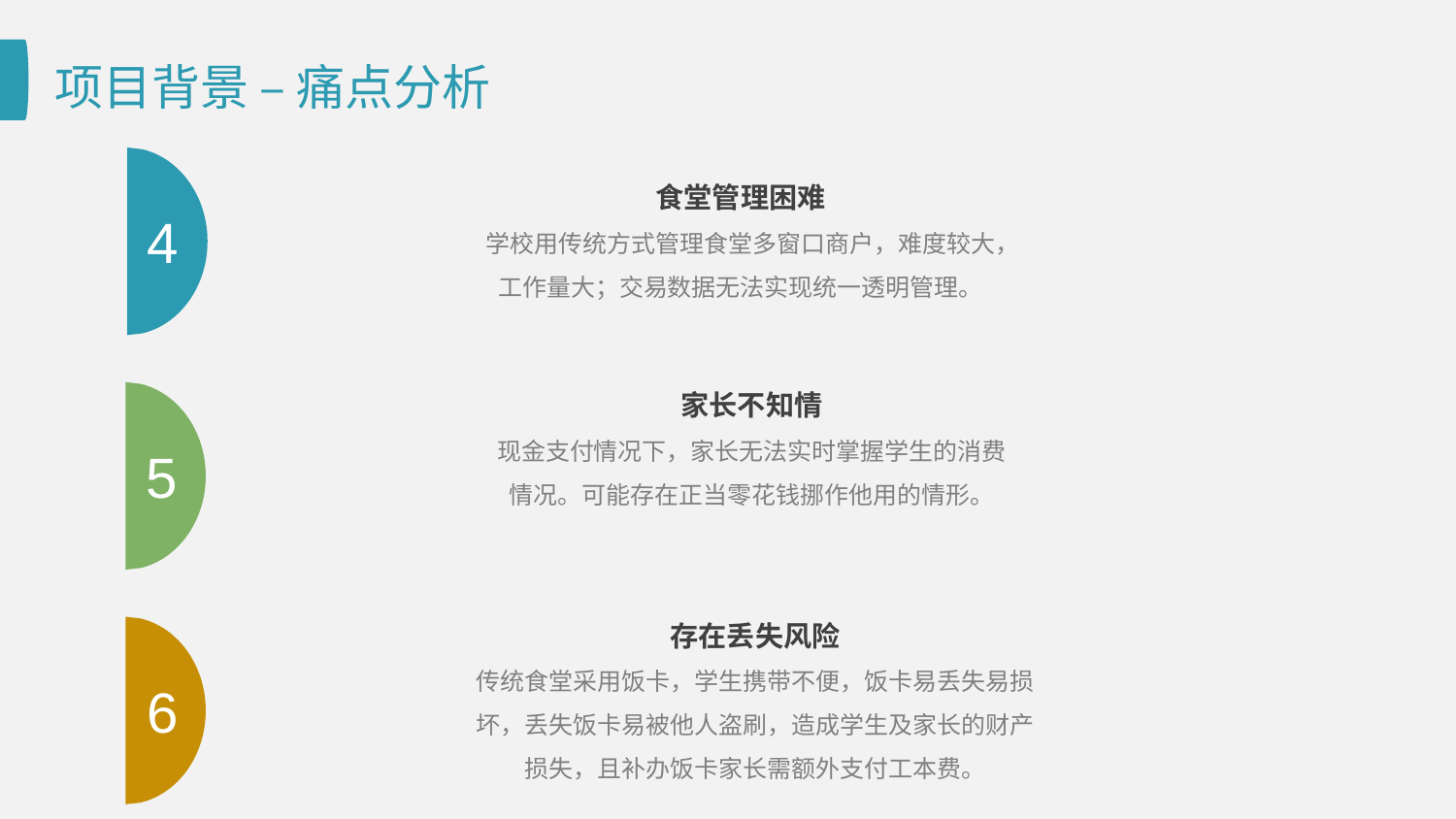

# 项目背景 – 痛点分析
食堂管理困难
学校用传统方式管理食堂多窗口商户，难度较大，工作量大；交易数据无法实现统一透明管理。
4

家长不知情
现金支付情况下，家长无法实时掌握学生的消费情况。可能存在正当零花钱挪作他用的情形。
5

存在丢失风险
传统食堂采用饭卡，学生携带不便，饭卡易丢失易损坏，丢失饭卡易被他人盗刷，造成学生及家长的财产损失，且补办饭卡家长需额外支付工本费。
6